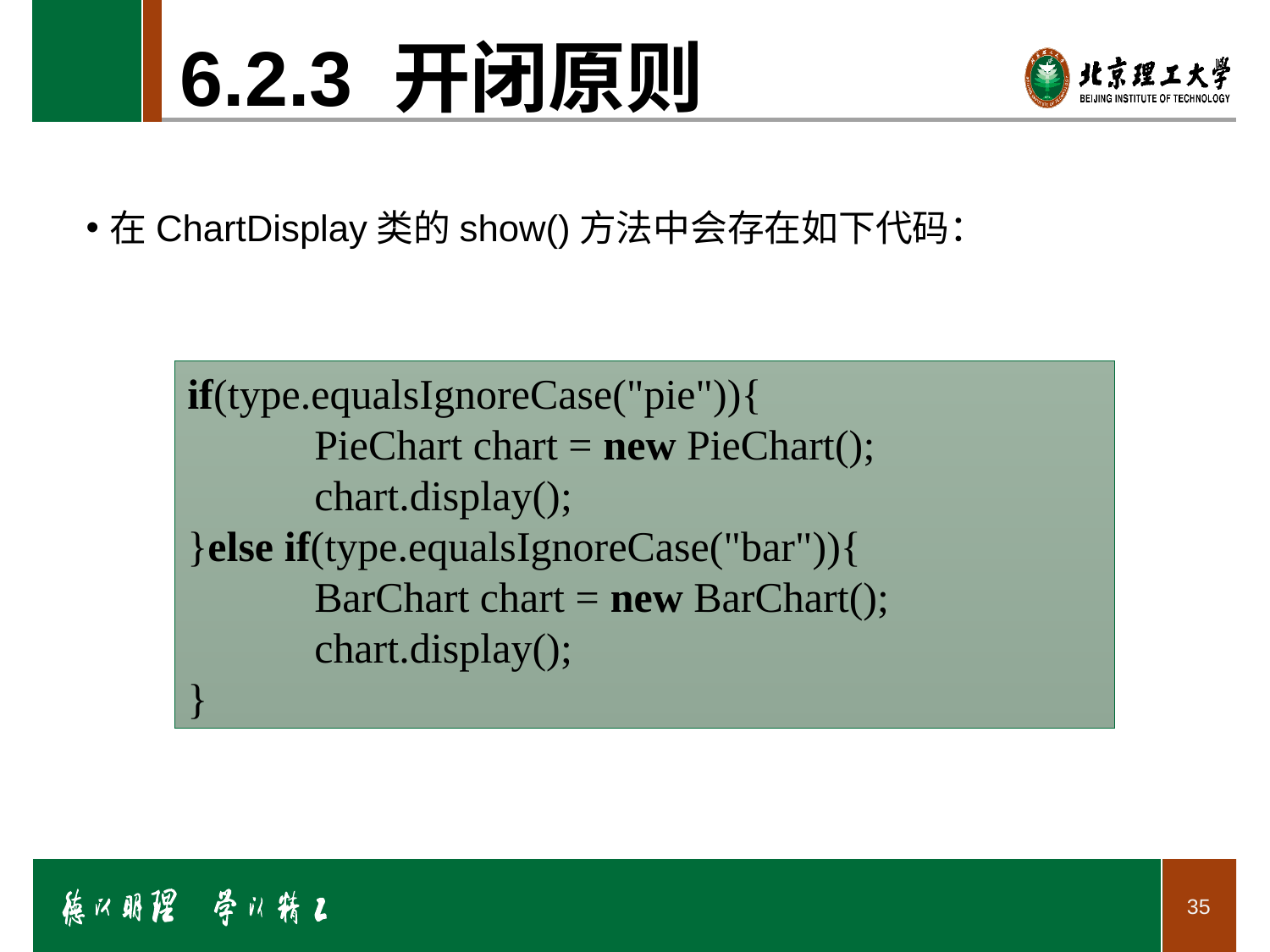

# 6.2.3 开闭原则
在ChartDisplay类的show()方法中会存在如下代码：
if(type.equalsIgnoreCase("pie")){
	PieChart chart = new PieChart();
	chart.display();
}else if(type.equalsIgnoreCase("bar")){
	BarChart chart = new BarChart();
	chart.display();
}